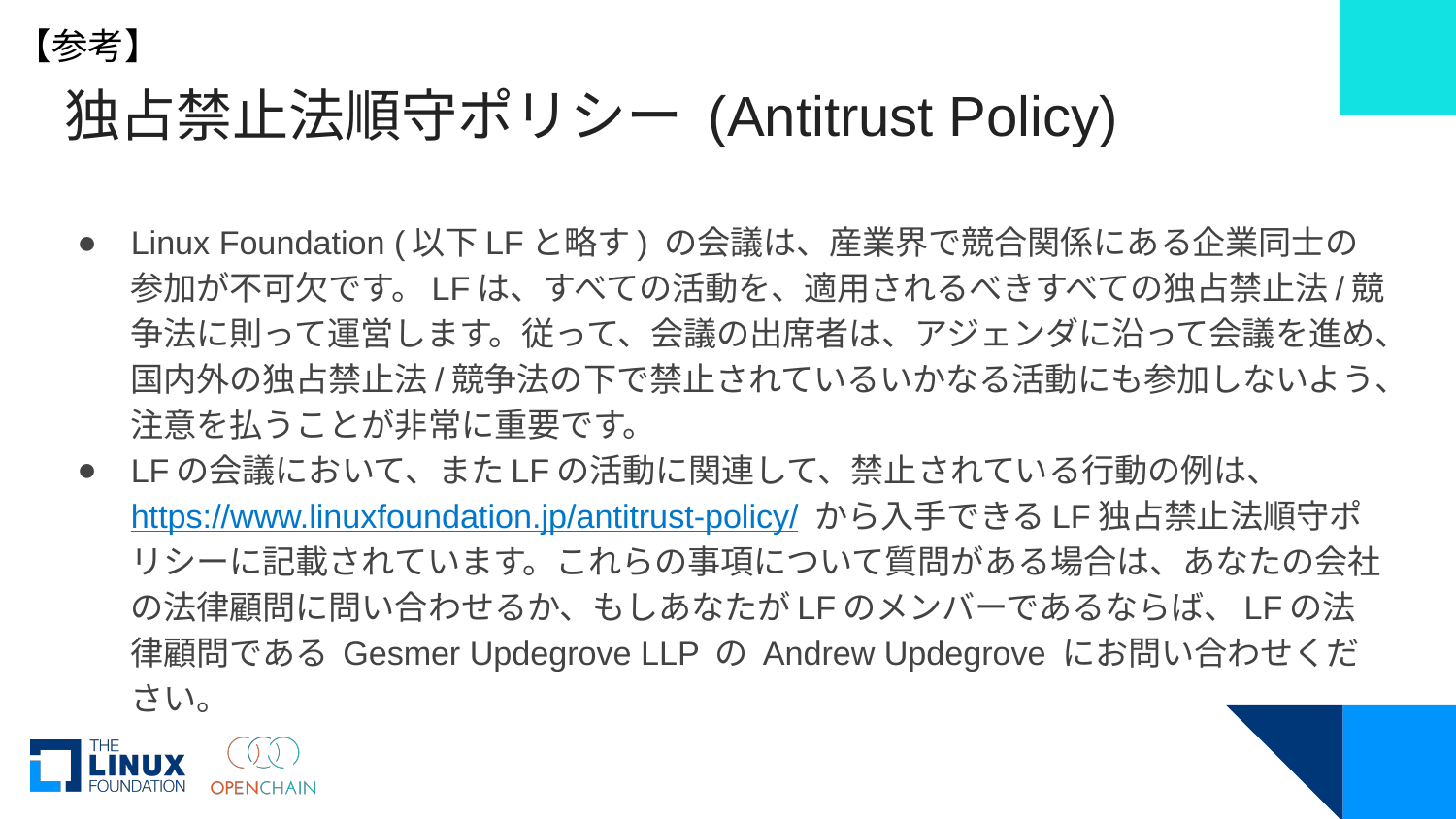

【参考】
# 独占禁止法順守ポリシー (Antitrust Policy)
Linux Foundation (以下LFと略す) の会議は、産業界で競合関係にある企業同士の参加が不可欠です。LFは、すべての活動を、適用されるべきすべての独占禁止法/競争法に則って運営します。従って、会議の出席者は、アジェンダに沿って会議を進め、国内外の独占禁止法/競争法の下で禁止されているいかなる活動にも参加しないよう、注意を払うことが非常に重要です。
LFの会議において、またLFの活動に関連して、禁止されている行動の例は、https://www.linuxfoundation.jp/antitrust-policy/ から入手できるLF独占禁止法順守ポリシーに記載されています。これらの事項について質問がある場合は、あなたの会社の法律顧問に問い合わせるか、もしあなたがLFのメンバーであるならば、LFの法律顧問である Gesmer Updegrove LLP の Andrew Updegrove にお問い合わせください。